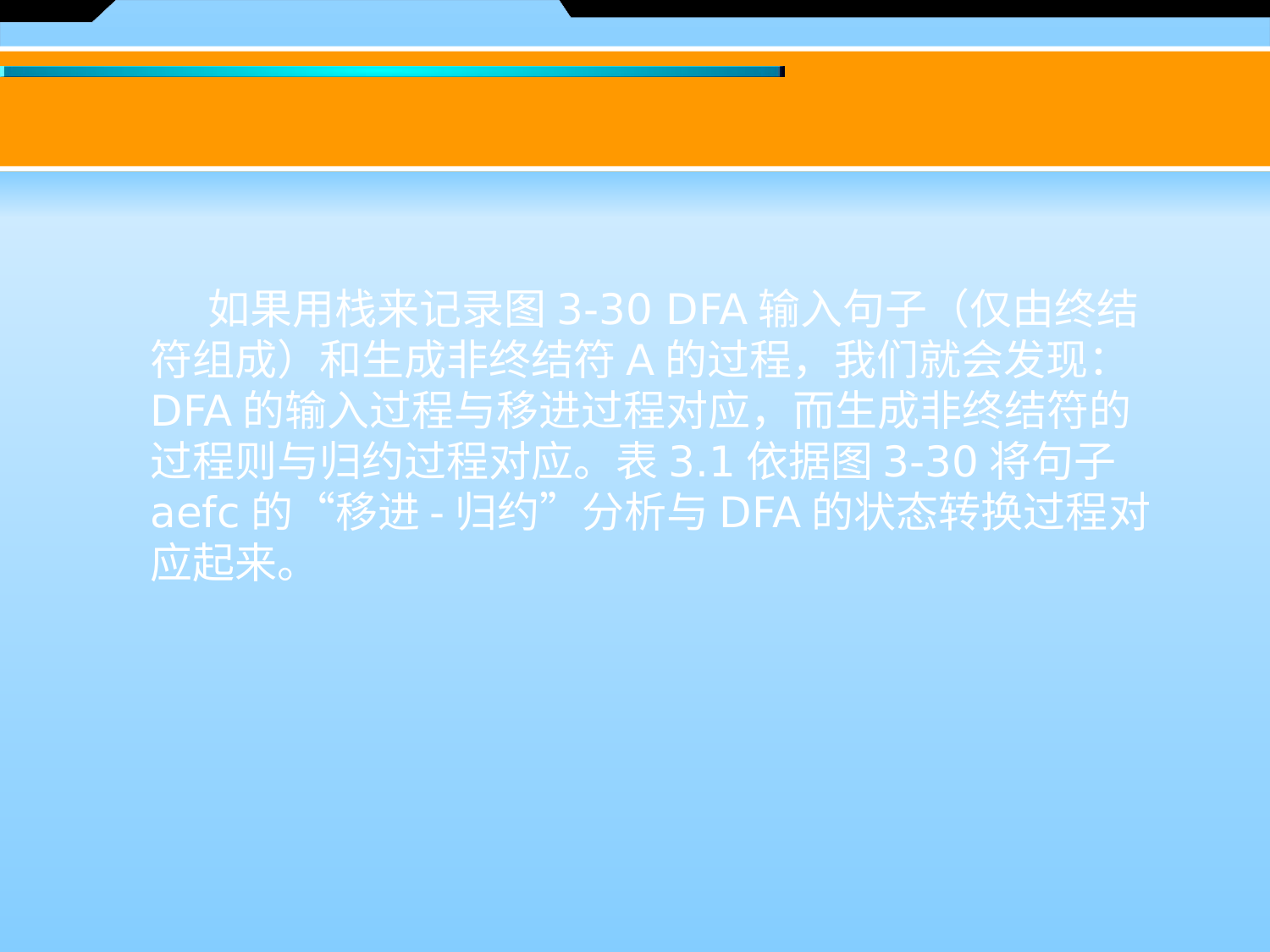

如果用栈来记录图3-30 DFA输入句子（仅由终结符组成）和生成非终结符A的过程，我们就会发现：DFA的输入过程与移进过程对应，而生成非终结符的过程则与归约过程对应。表3.1依据图3-30将句子aefc的“移进-归约”分析与DFA的状态转换过程对应起来。